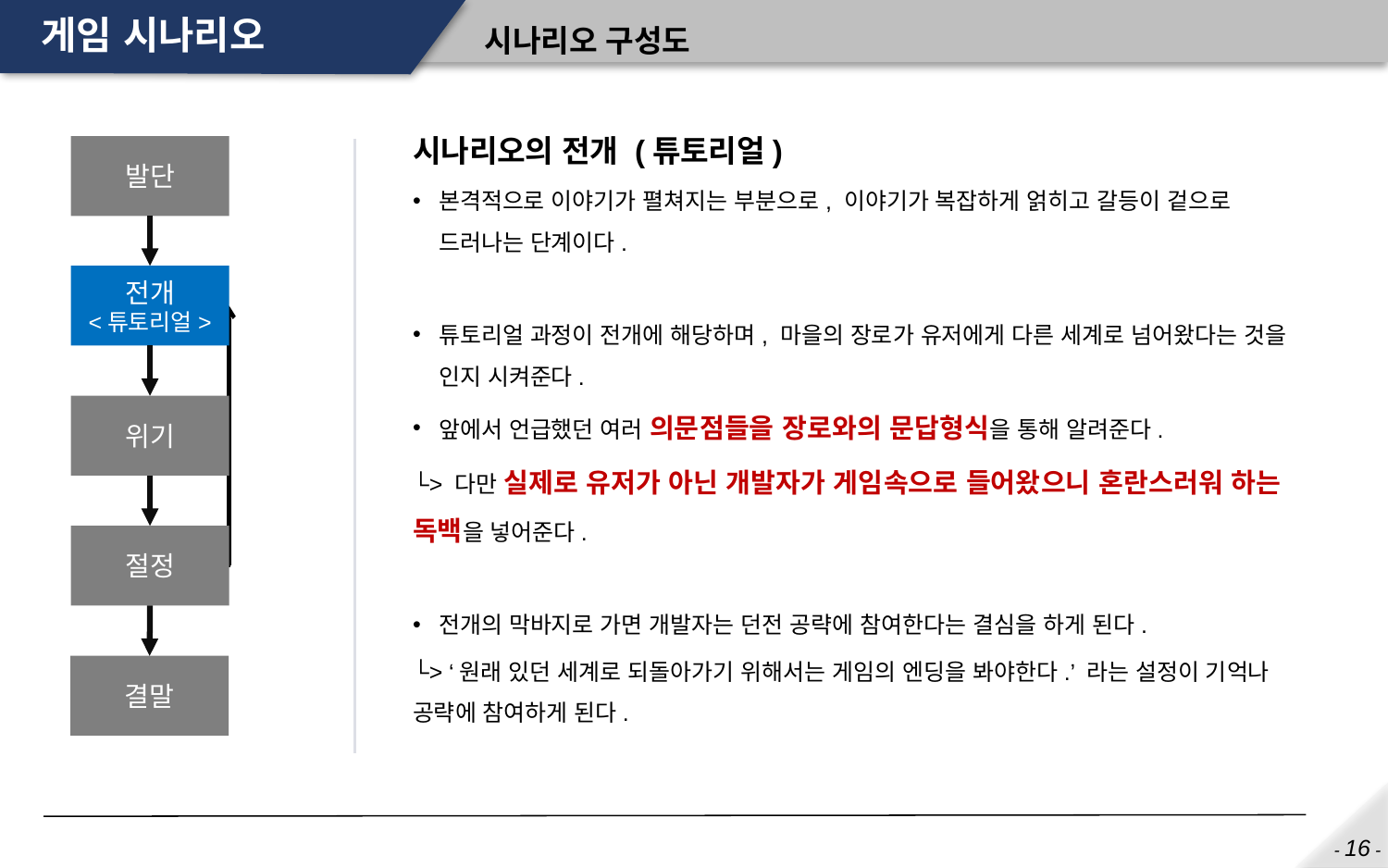

# 게임 시나리오
시나리오 구성도
시나리오의 전개 (튜토리얼)
본격적으로 이야기가 펼쳐지는 부분으로, 이야기가 복잡하게 얽히고 갈등이 겉으로 드러나는 단계이다.

튜토리얼 과정이 전개에 해당하며, 마을의 장로가 유저에게 다른 세계로 넘어왔다는 것을 인지 시켜준다.
앞에서 언급했던 여러 의문점들을 장로와의 문답형식을 통해 알려준다.
└> 다만 실제로 유저가 아닌 개발자가 게임속으로 들어왔으니 혼란스러워 하는 독백을 넣어준다.

전개의 막바지로 가면 개발자는 던전 공략에 참여한다는 결심을 하게 된다.
└> ‘원래 있던 세계로 되돌아가기 위해서는 게임의 엔딩을 봐야한다.’ 라는 설정이 기억나 공략에 참여하게 된다.
발단
전개
<튜토리얼>
위기
절정
결말